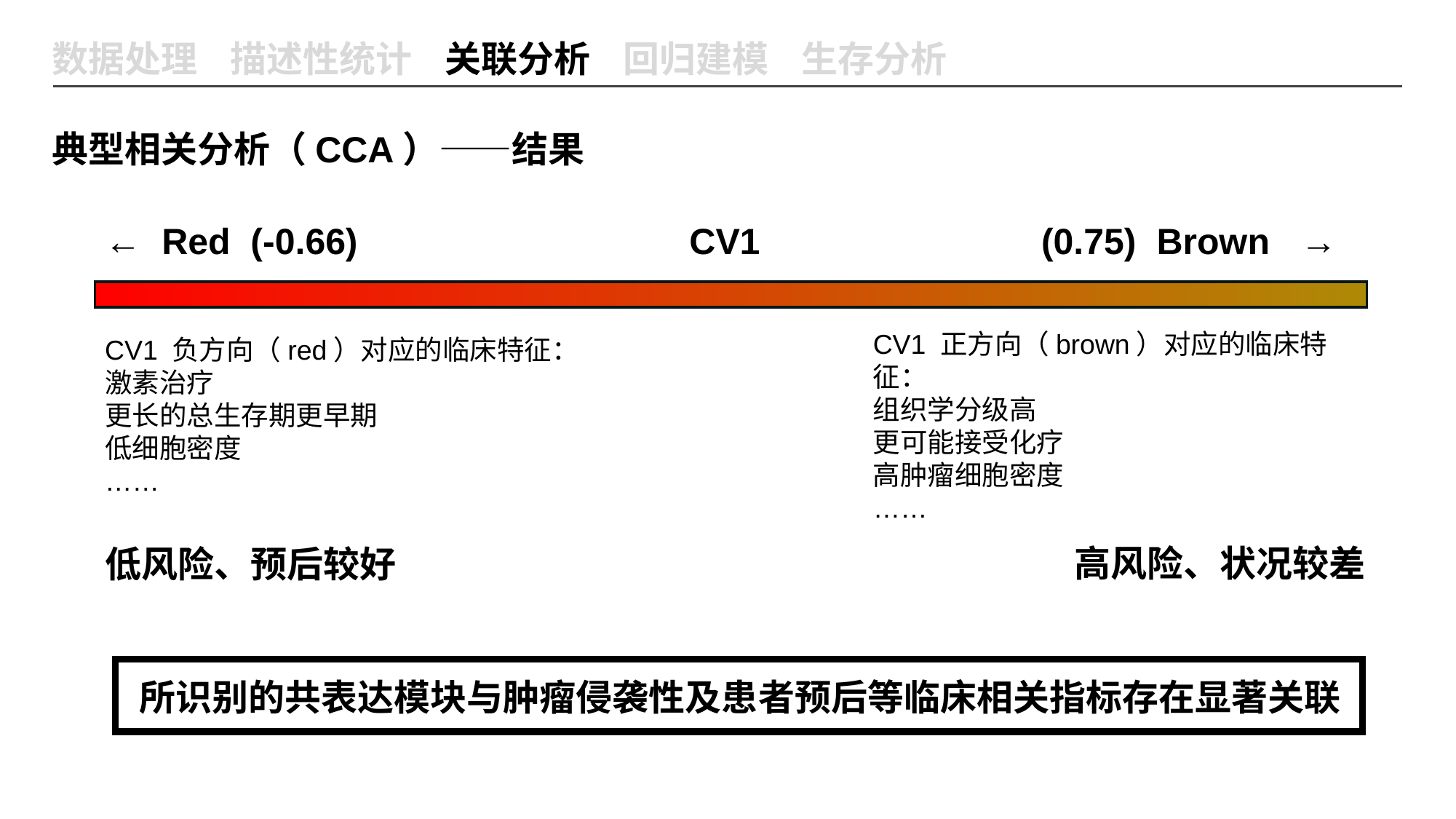

数据处理    描述性统计    关联分析    回归建模    生存分析
典型相关分析（CCA）——结果
←  Red  (-0.66)
CV1
(0.75)  Brown   →

CV1 正方向（brown）对应的临床特征：
组织学分级高
更可能接受化疗
高肿瘤细胞密度
……
CV1 负方向（red）对应的临床特征：
激素治疗
更长的总生存期更早期
低细胞密度
……
高风险、状况较差
低风险、预后较好

所识别的共表达模块与肿瘤侵袭性及患者预后等临床相关指标存在显著关联